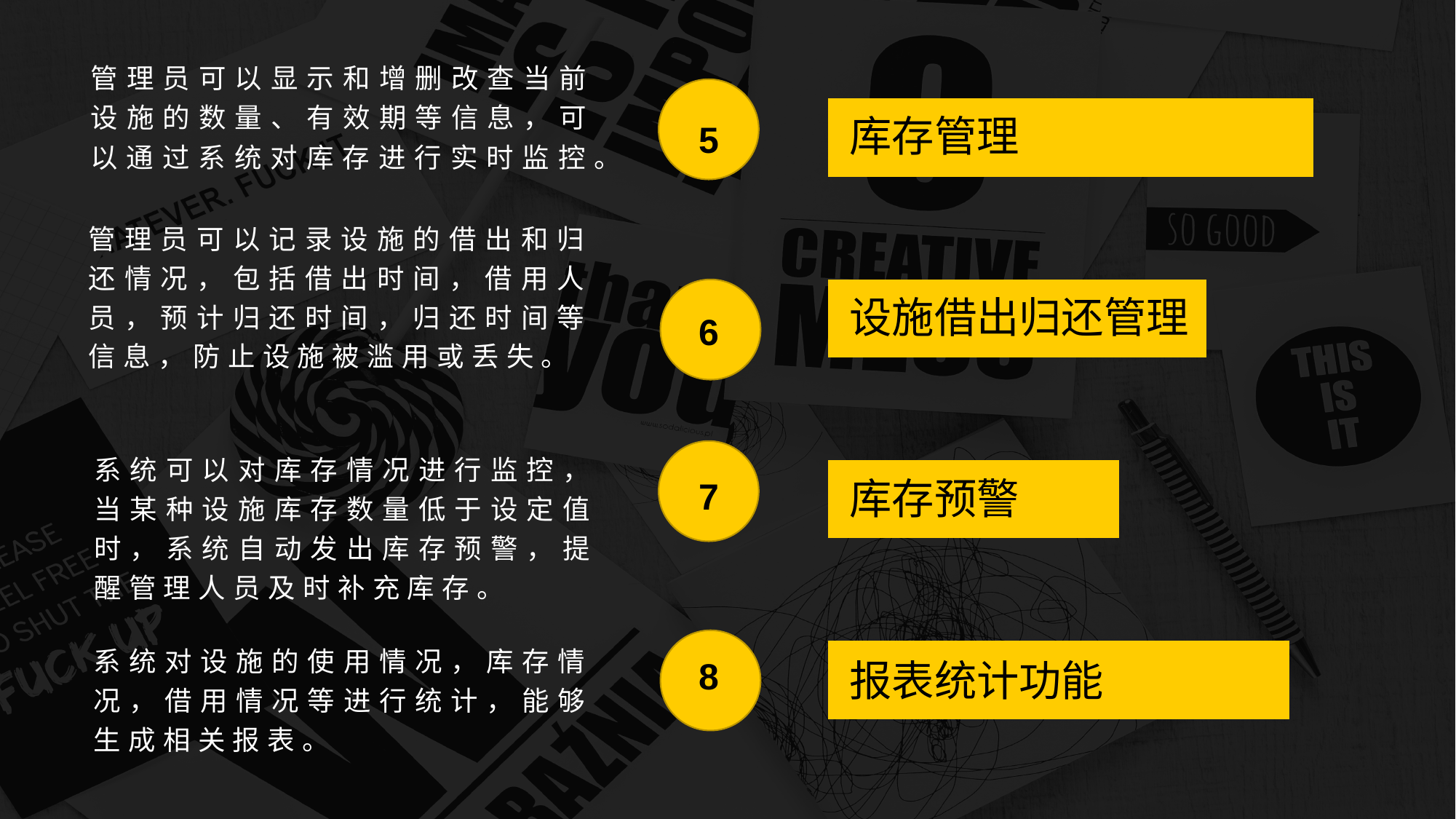

### Chart

| Category | 系列 1 |
|---|---|
| 类别 1 | 95.0 |
| 类别 2 | 60.0 |
| 类别 3 | 78.0 |
| 类别 4 | 100.0 |
管理员可以显示和增删改查当前设施的数量、有效期等信息，可以通过系统对库存进行实时监控。

5
库存管理
管理员可以记录设施的借出和归还情况，包括借出时间，借用人员，预计归还时间，归还时间等信息，防止设施被滥用或丢失。

设施借出归还管理
6
系统可以对库存情况进行监控，当某种设施库存数量低于设定值时，系统自动发出库存预警，提醒管理人员及时补充库存。

7
库存预警

系统对设施的使用情况，库存情况，借用情况等进行统计，能够生成相关报表。
8
报表统计功能